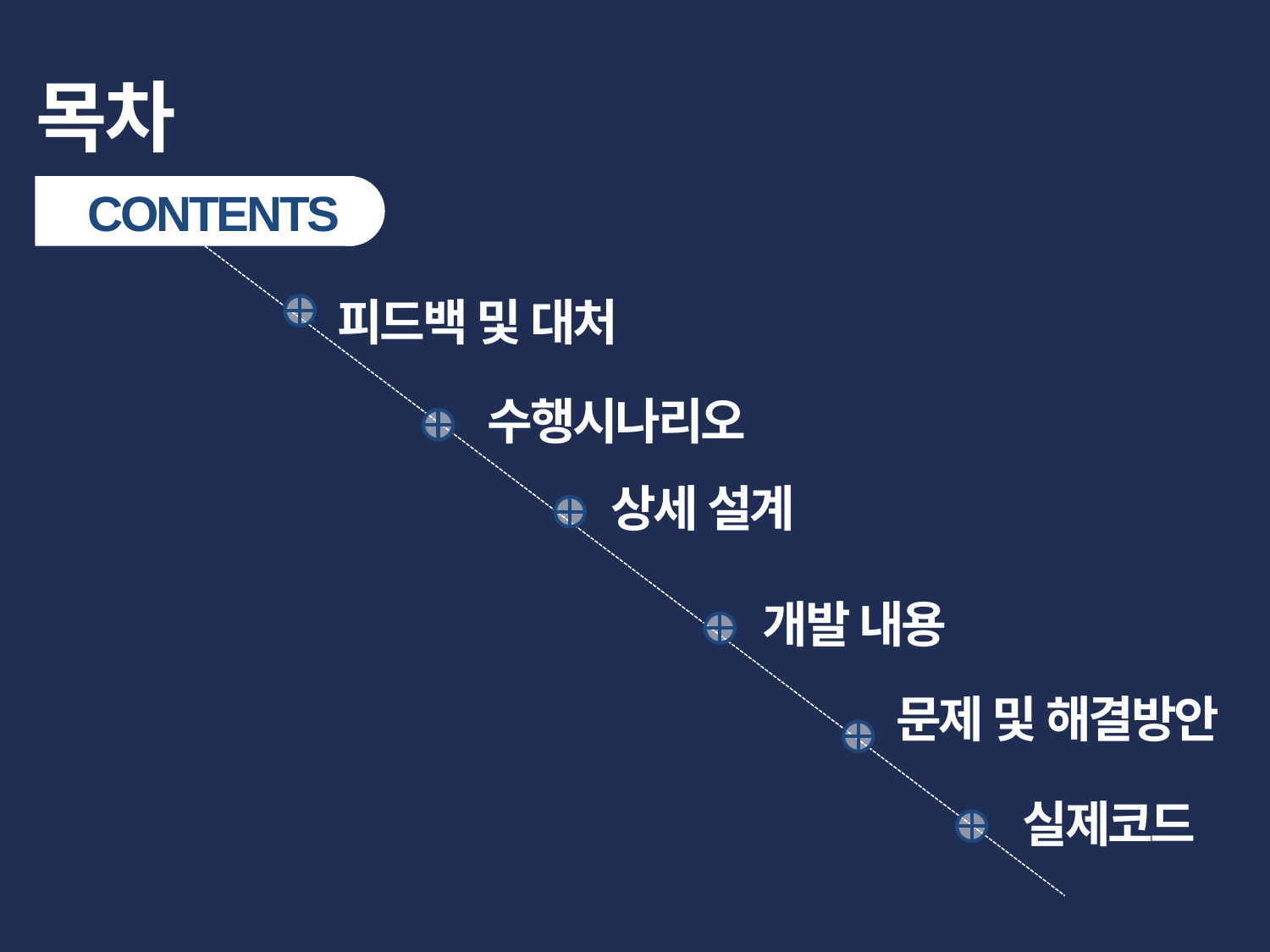

목차

CONTENTS
피드백 및 대처

수행시나리오

상세 설계

개발 내용

문제 및 해결방안

실제코드